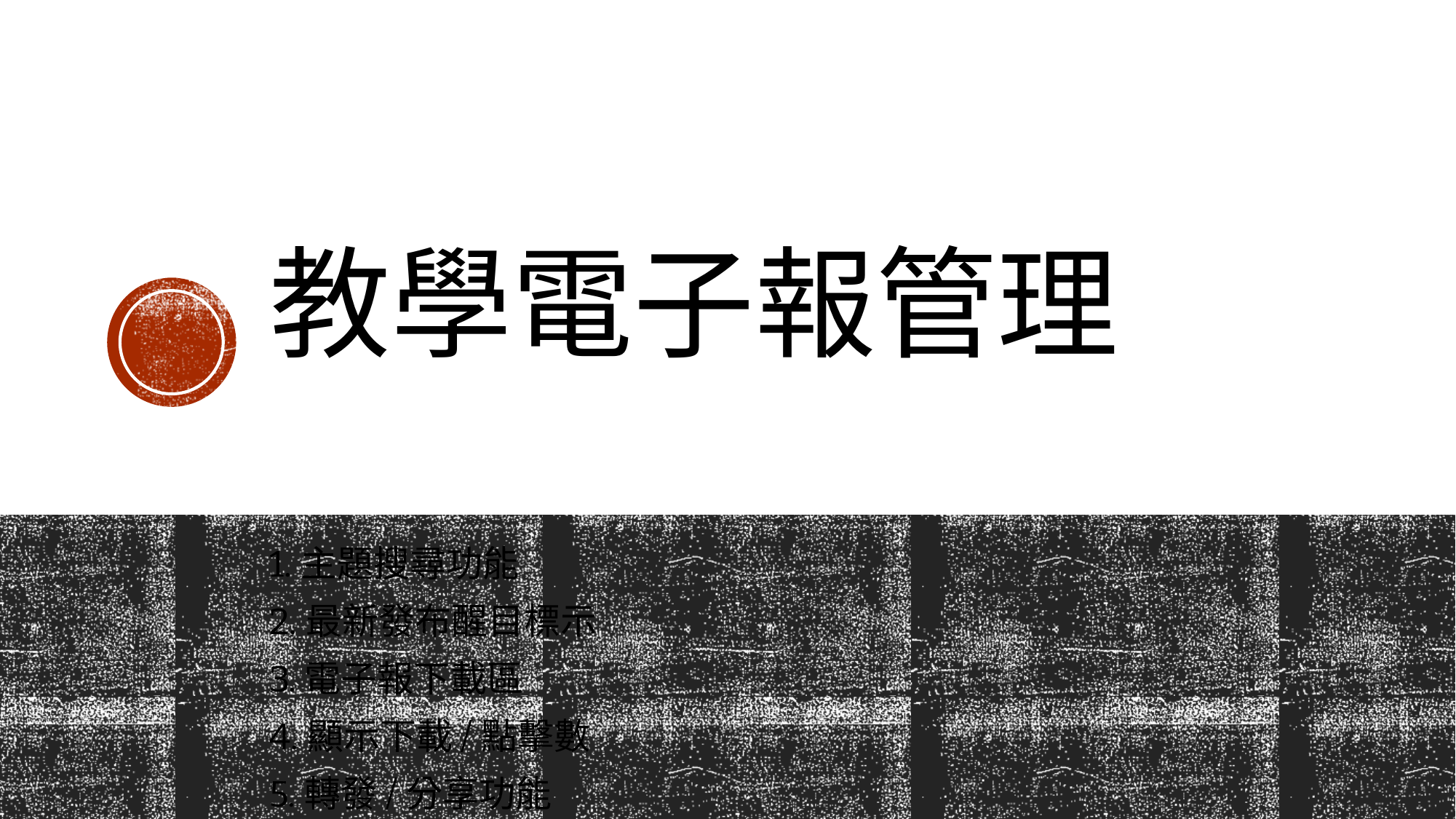

# 教學電子報管理
1.主題搜尋功能
2.最新發布醒目標示
3.電子報下載區
4.顯示下載/點擊數
5.轉發/分享功能